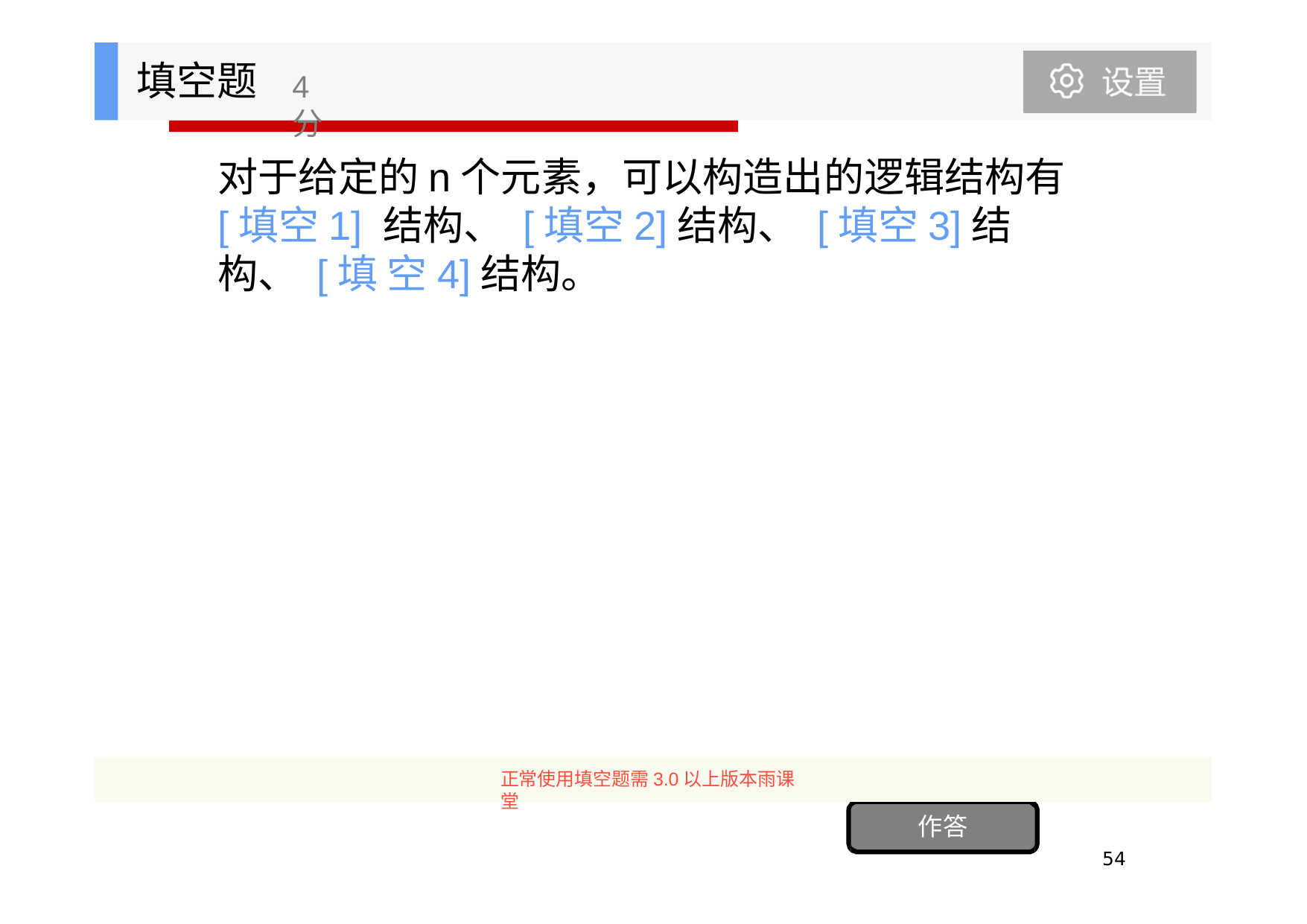

填空题
4分
对于给定的n个元素，可以构造出的逻辑结构有 [填空1] 结构、 [填空2]结构、 [填空3]结构、 [填 空4]结构。

正常使用填空题需3.0以上版本雨课堂

作答
54